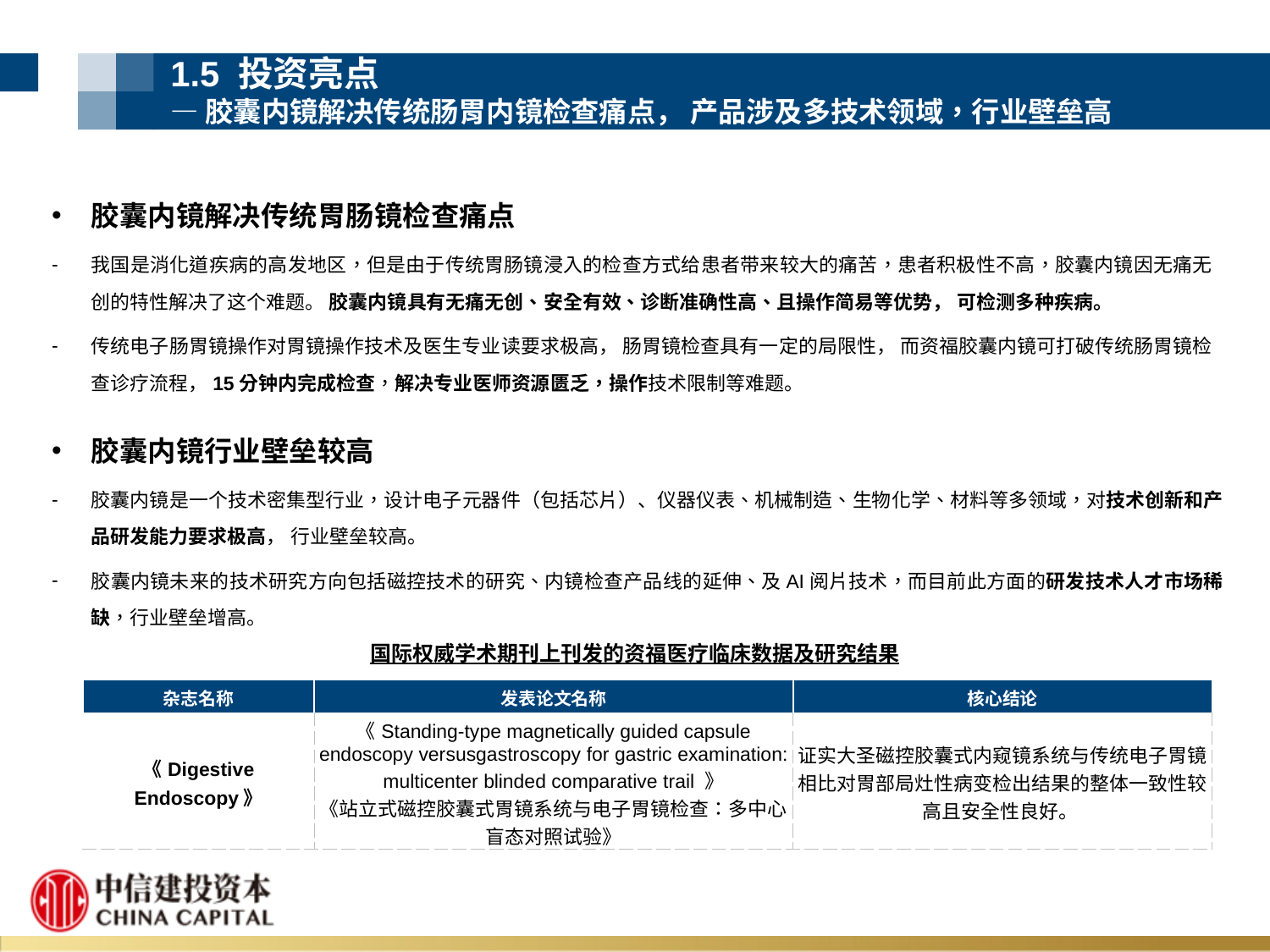

1.5 投资亮点
—胶囊内镜解决传统肠胃内镜检查痛点， 产品涉及多技术领域，行业壁垒高
胶囊内镜解决传统胃肠镜检查痛点
我国是消化道疾病的高发地区，但是由于传统胃肠镜浸入的检查方式给患者带来较大的痛苦，患者积极性不高，胶囊内镜因无痛无创的特性解决了这个难题。 胶囊内镜具有无痛无创、安全有效、诊断准确性高、且操作简易等优势， 可检测多种疾病。
传统电子肠胃镜操作对胃镜操作技术及医生专业读要求极高， 肠胃镜检查具有一定的局限性， 而资福胶囊内镜可打破传统肠胃镜检查诊疗流程，15分钟内完成检查，解决专业医师资源匮乏，操作技术限制等难题。
胶囊内镜行业壁垒较高
胶囊内镜是一个技术密集型行业，设计电子元器件（包括芯片）、仪器仪表、机械制造、生物化学、材料等多领域，对技术创新和产品研发能力要求极高， 行业壁垒较高。
胶囊内镜未来的技术研究方向包括磁控技术的研究、内镜检查产品线的延伸、及AI阅片技术，而目前此方面的研发技术人才市场稀缺，行业壁垒增高。
国际权威学术期刊上刊发的资福医疗临床数据及研究结果
| 杂志名称 | 发表论文名称 | 核心结论 |
| --- | --- | --- |
| 《Digestive Endoscopy》 | 《Standing-type magnetically guided capsule endoscopy versusgastroscopy for gastric examination: multicenter blinded comparative trail 》 《站立式磁控胶囊式胃镜系统与电子胃镜检查：多中心盲态对照试验》 | 证实大圣磁控胶囊式内窥镜系统与传统电子胃镜相比对胃部局灶性病变检出结果的整体一致性较高且安全性良好。 |